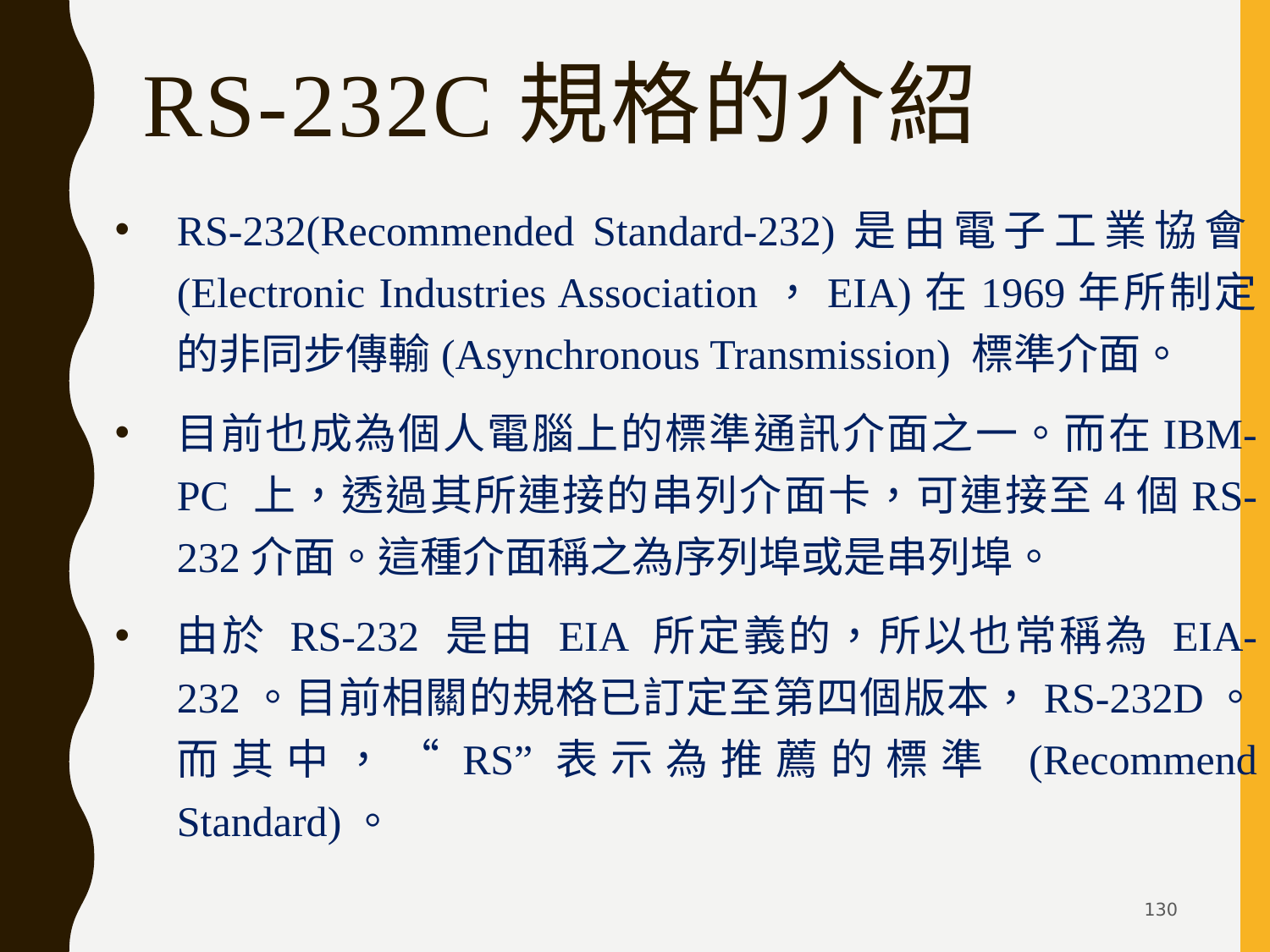

# RS-232C規格的介紹
RS-232(Recommended Standard-232)是由電子工業協會(Electronic Industries Association，EIA)在1969年所制定的非同步傳輸(Asynchronous Transmission) 標準介面。
目前也成為個人電腦上的標準通訊介面之一。而在IBM-PC 上，透過其所連接的串列介面卡，可連接至4個RS-232介面。這種介面稱之為序列埠或是串列埠。
由於 RS-232 是由 EIA 所定義的，所以也常稱為 EIA-232。目前相關的規格已訂定至第四個版本，RS-232D。而其中，“RS”表示為推薦的標準 (Recommend Standard)。
130